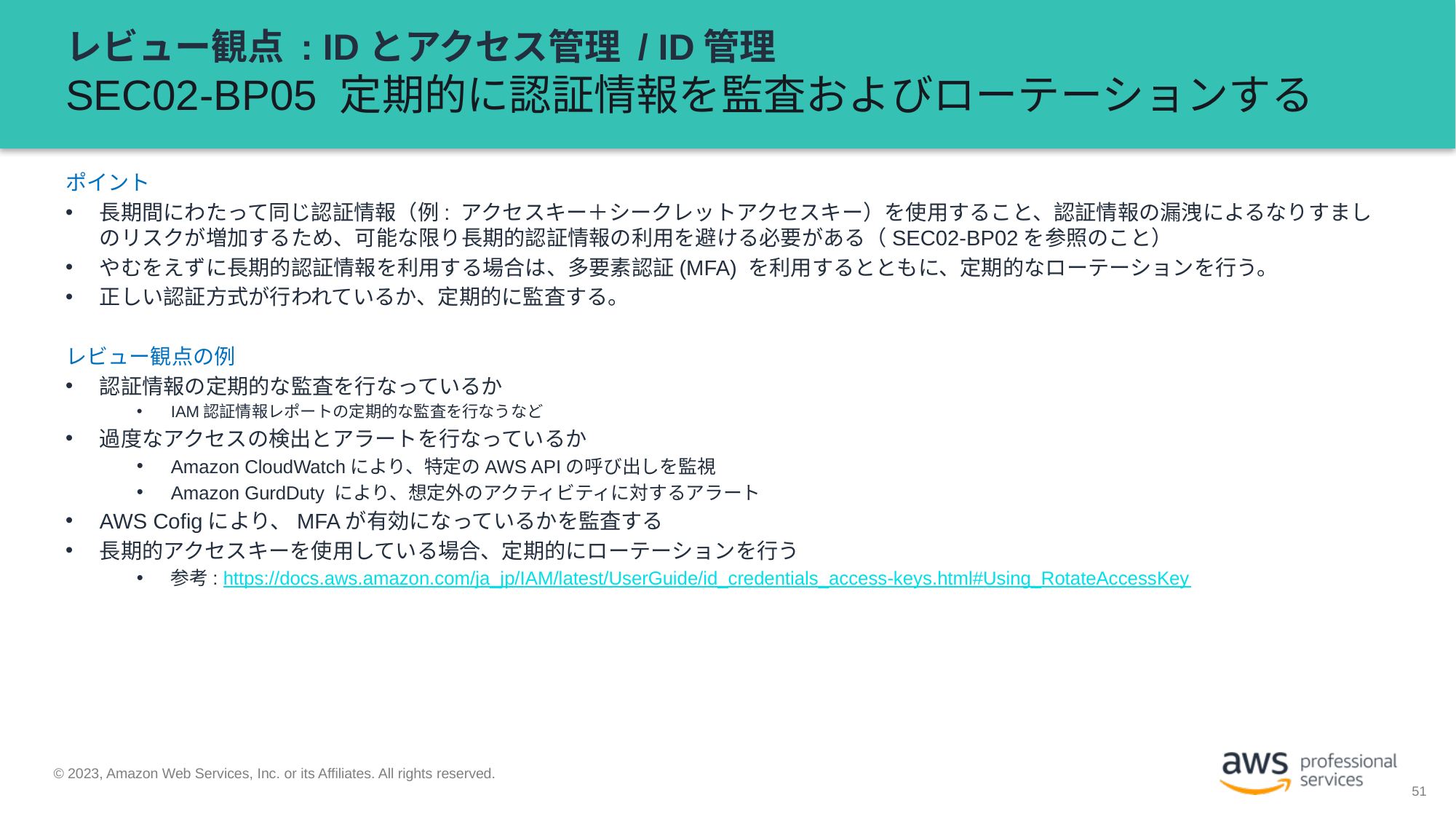

# レビュー観点 : IDとアクセス管理 / ID管理 SEC02-BP05 定期的に認証情報を監査およびローテーションする
ポイント
長期間にわたって同じ認証情報（例: アクセスキー＋シークレットアクセスキー）を使用すること、認証情報の漏洩によるなりすましのリスクが増加するため、可能な限り長期的認証情報の利用を避ける必要がある（SEC02-BP02を参照のこと）
やむをえずに長期的認証情報を利用する場合は、多要素認証(MFA) を利用するとともに、定期的なローテーションを行う。
正しい認証方式が行われているか、定期的に監査する。

レビュー観点の例
認証情報の定期的な監査を行なっているか
IAM認証情報レポートの定期的な監査を行なうなど
過度なアクセスの検出とアラートを行なっているか
Amazon CloudWatchにより、特定のAWS APIの呼び出しを監視
Amazon GurdDuty により、想定外のアクティビティに対するアラート
AWS Cofigにより、MFAが有効になっているかを監査する
長期的アクセスキーを使用している場合、定期的にローテーションを行う
参考: https://docs.aws.amazon.com/ja_jp/IAM/latest/UserGuide/id_credentials_access-keys.html#Using_RotateAccessKey